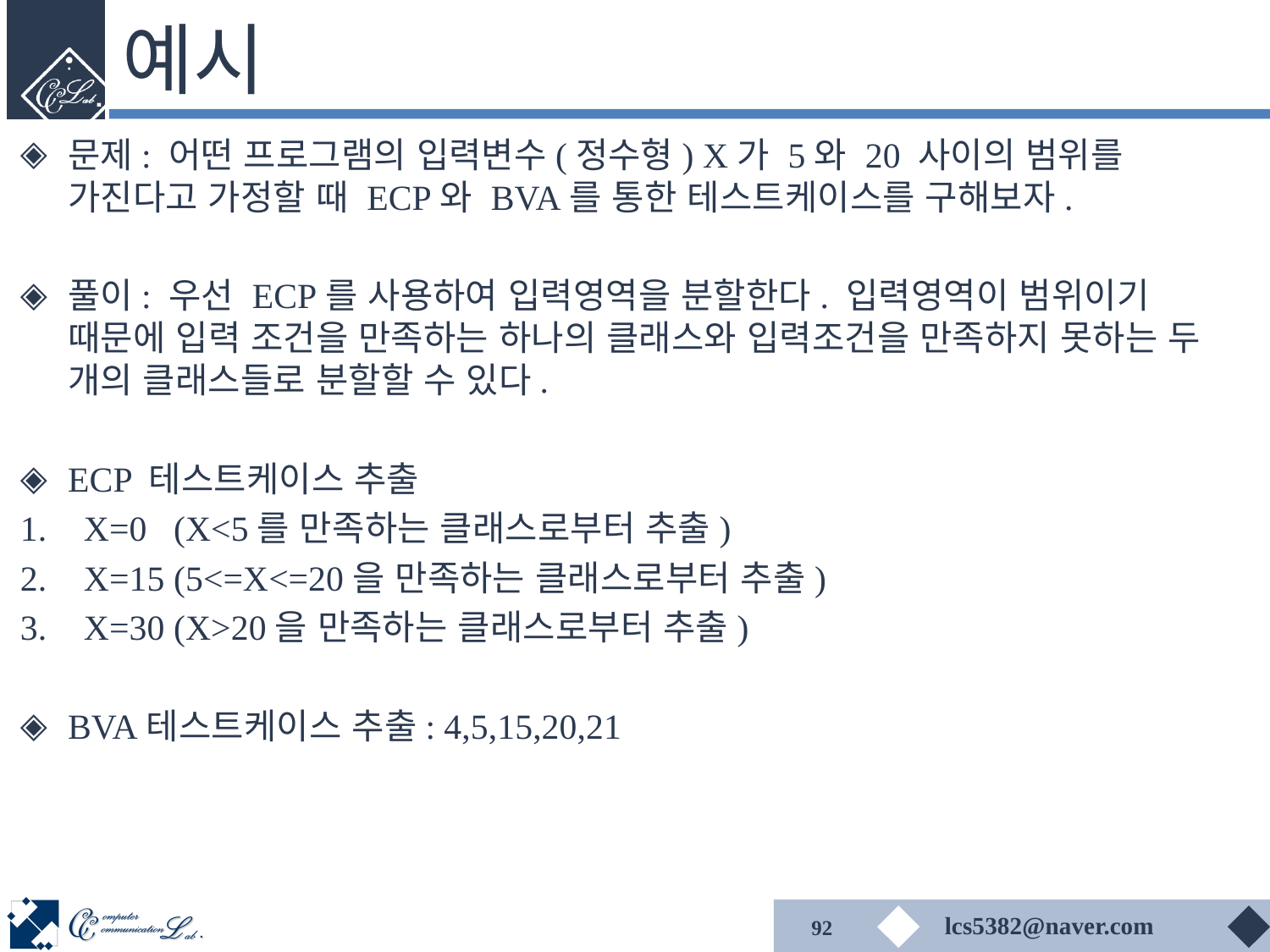

# 예시
문제: 어떤 프로그램의 입력변수(정수형) X가 5와 20 사이의 범위를 가진다고 가정할 때 ECP와 BVA를 통한 테스트케이스를 구해보자.

풀이: 우선 ECP를 사용하여 입력영역을 분할한다. 입력영역이 범위이기 때문에 입력 조건을 만족하는 하나의 클래스와 입력조건을 만족하지 못하는 두 개의 클래스들로 분할할 수 있다.

ECP 테스트케이스 추출
X=0   (X<5를 만족하는 클래스로부터 추출)
X=15 (5<=X<=20을 만족하는 클래스로부터 추출)
X=30 (X>20을 만족하는 클래스로부터 추출)

BVA테스트케이스 추출: 4,5,15,20,21